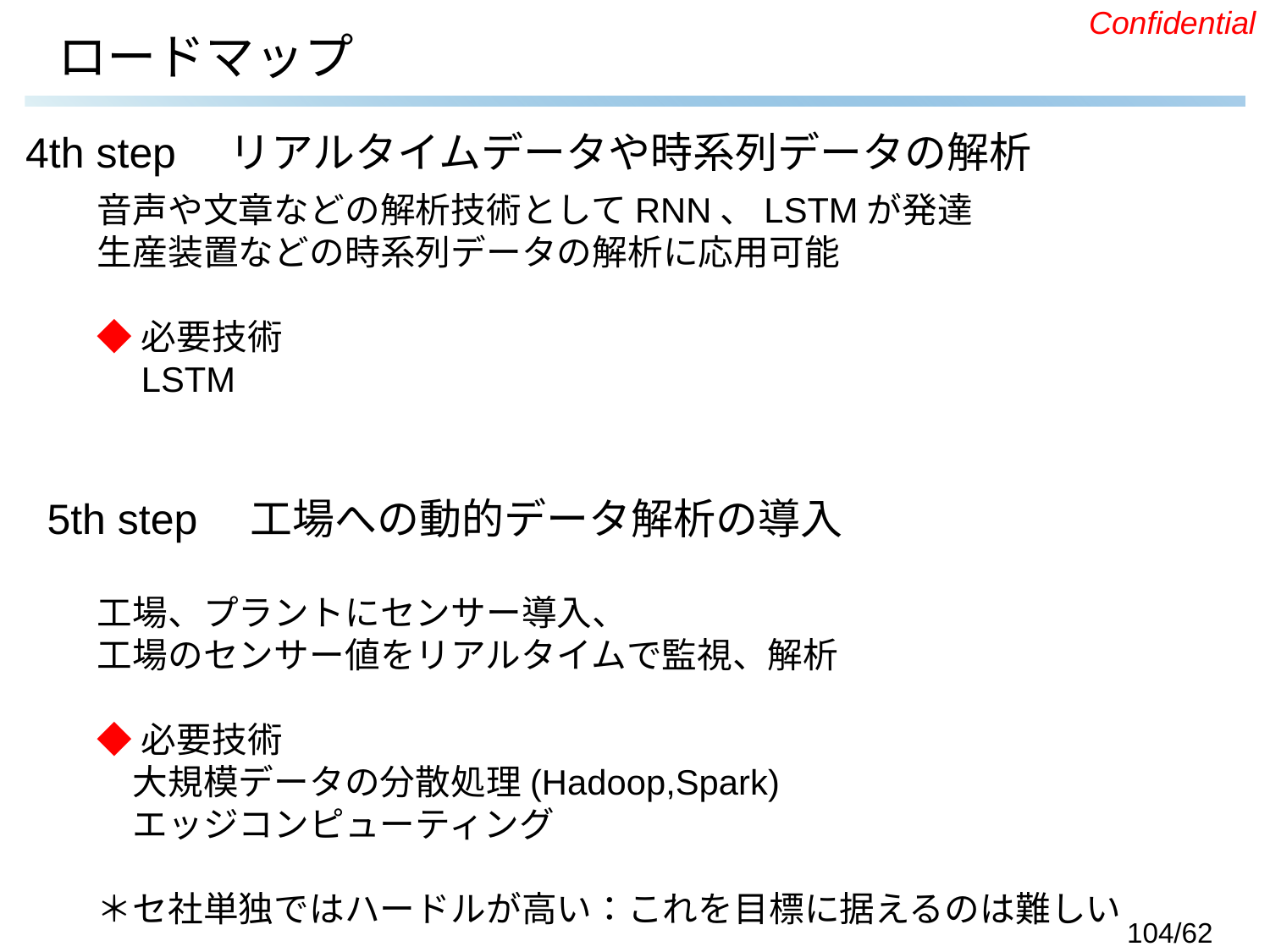

# ロードマップ
4th step　リアルタイムデータや時系列データの解析
音声や文章などの解析技術としてRNN、LSTMが発達
生産装置などの時系列データの解析に応用可能

◆必要技術
　LSTM
5th step　工場への動的データ解析の導入
工場、プラントにセンサー導入、
工場のセンサー値をリアルタイムで監視、解析

◆必要技術
　大規模データの分散処理(Hadoop,Spark)
　エッジコンピューティング

＊セ社単独ではハードルが高い：これを目標に据えるのは難しい